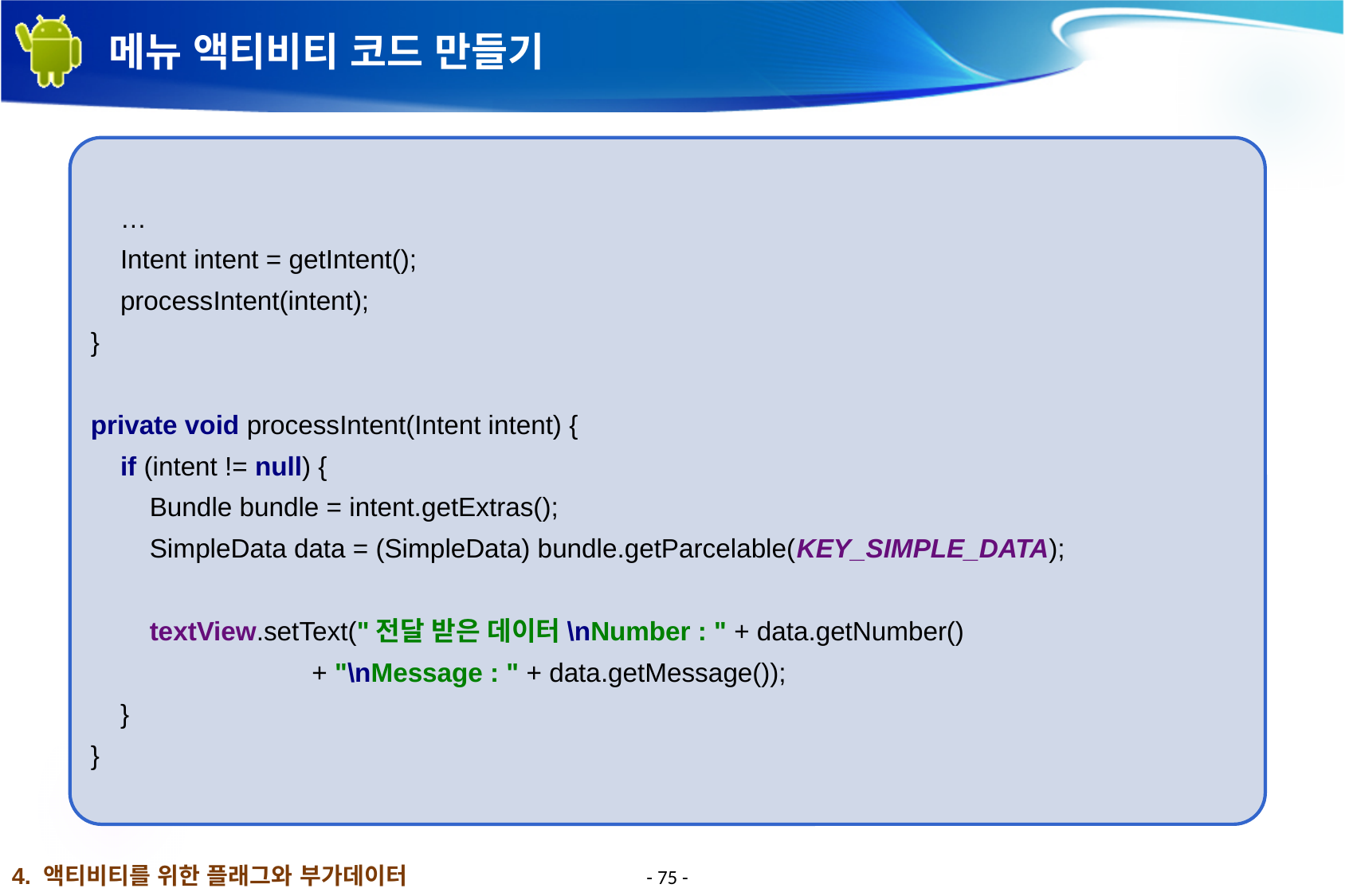

# 메뉴 액티비티 코드 만들기
    …
    Intent intent = getIntent();
    processIntent(intent);
}
private void processIntent(Intent intent) {
    if (intent != null) {
        Bundle bundle = intent.getExtras();
        SimpleData data = (SimpleData) bundle.getParcelable(KEY_SIMPLE_DATA);
        textView.setText("전달 받은 데이터\nNumber : " + data.getNumber()
                              + "\nMessage : " + data.getMessage());
    }
}
4. 액티비티를 위한 플래그와 부가데이터